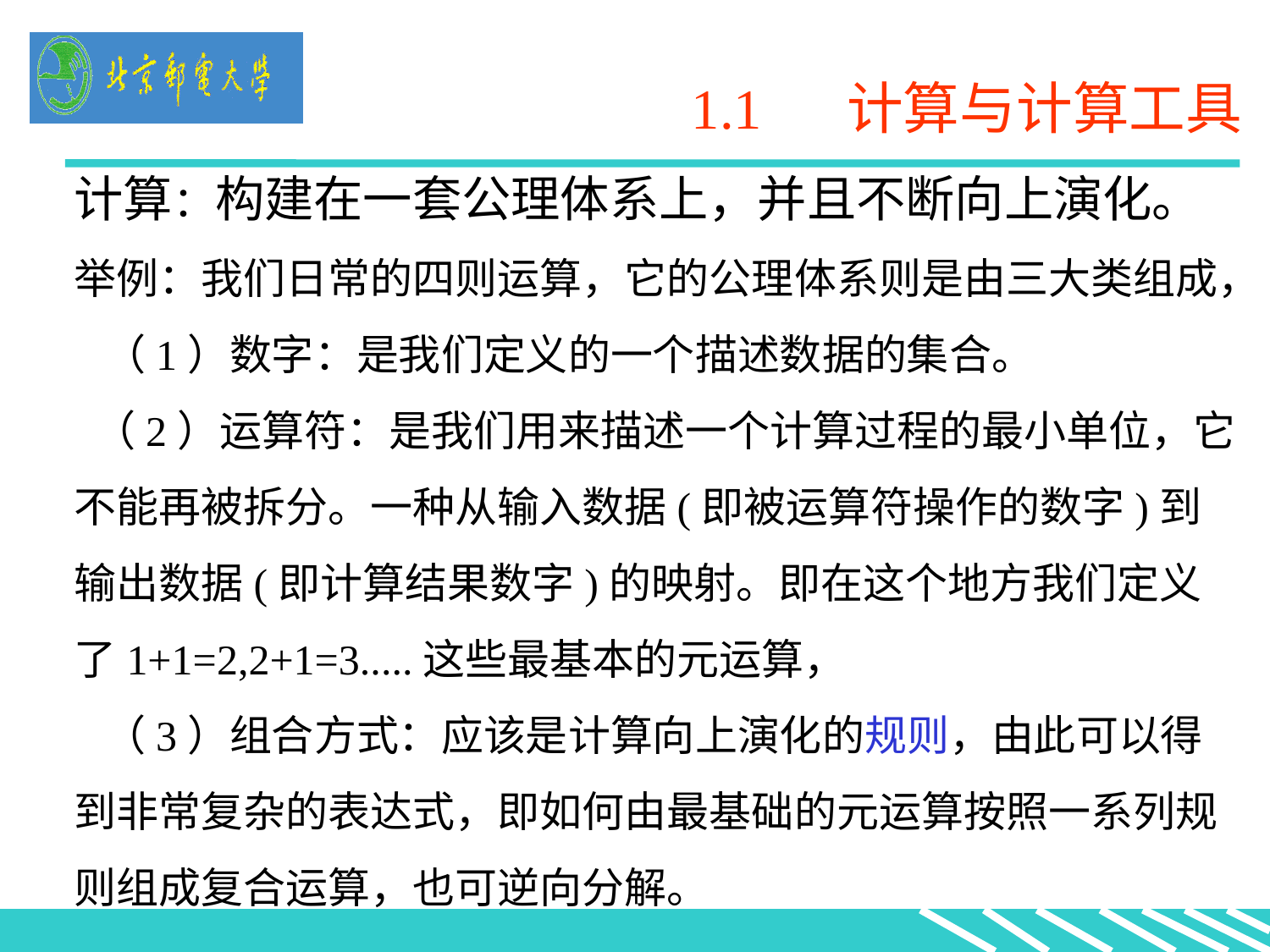

1.1     计算与计算工具
计算：构建在一套公理体系上，并且不断向上演化。
举例：我们日常的四则运算，它的公理体系则是由三大类组成，
  （1）数字：是我们定义的一个描述数据的集合。
  （2）运算符：是我们用来描述一个计算过程的最小单位，它不能再被拆分。一种从输入数据(即被运算符操作的数字)到输出数据(即计算结果数字)的映射。即在这个地方我们定义了1+1=2,2+1=3.....这些最基本的元运算，
  （3）组合方式：应该是计算向上演化的规则，由此可以得到非常复杂的表达式，即如何由最基础的元运算按照一系列规则组成复合运算，也可逆向分解。